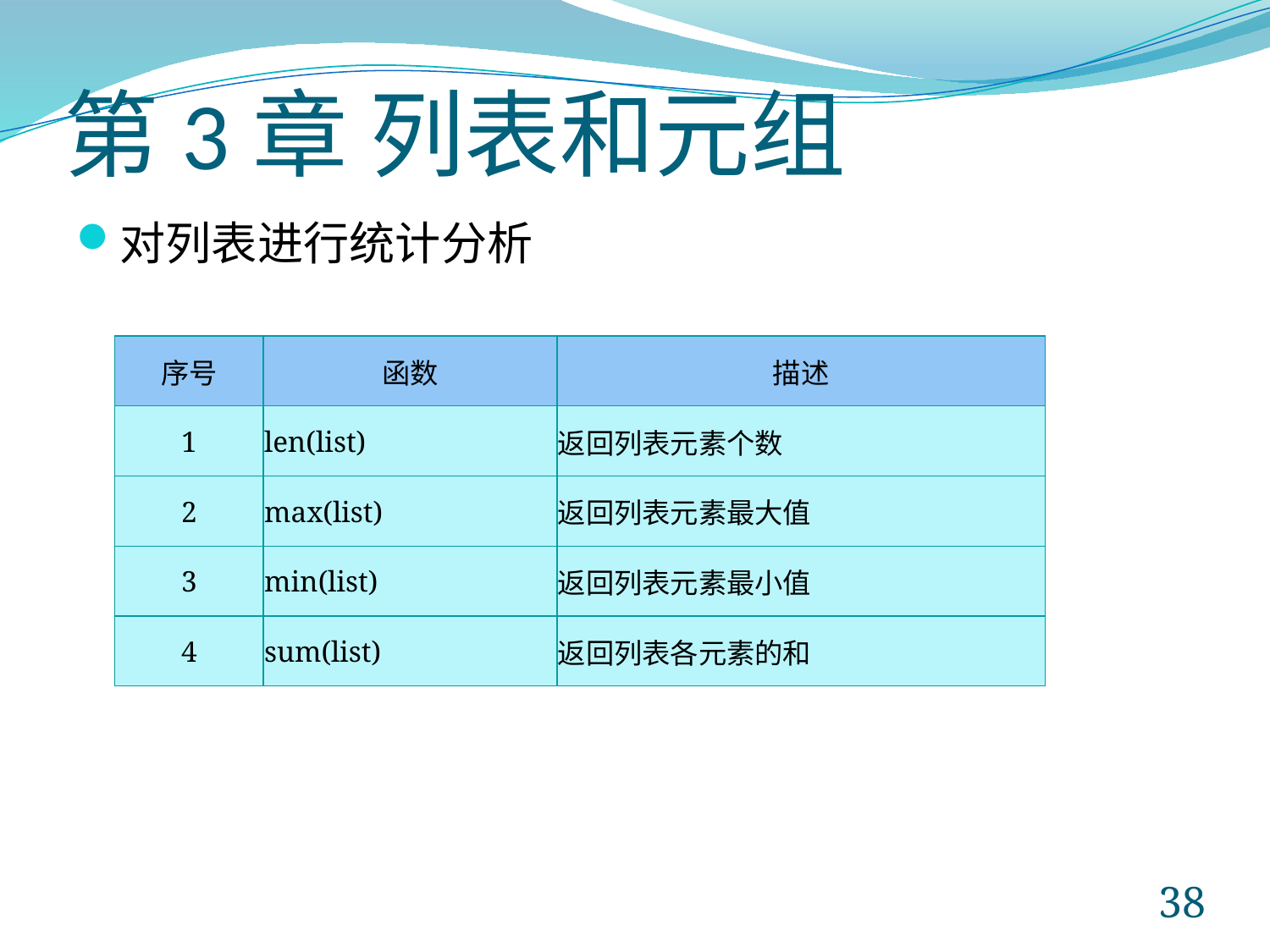

# 第3章 列表和元组
对列表进行统计分析

| 序号 | 函数 | 描述 |
| --- | --- | --- |
| 1 | len(list) | 返回列表元素个数 |
| 2 | max(list) | 返回列表元素最大值 |
| 3 | min(list) | 返回列表元素最小值 |
| 4 | sum(list) | 返回列表各元素的和 |
38